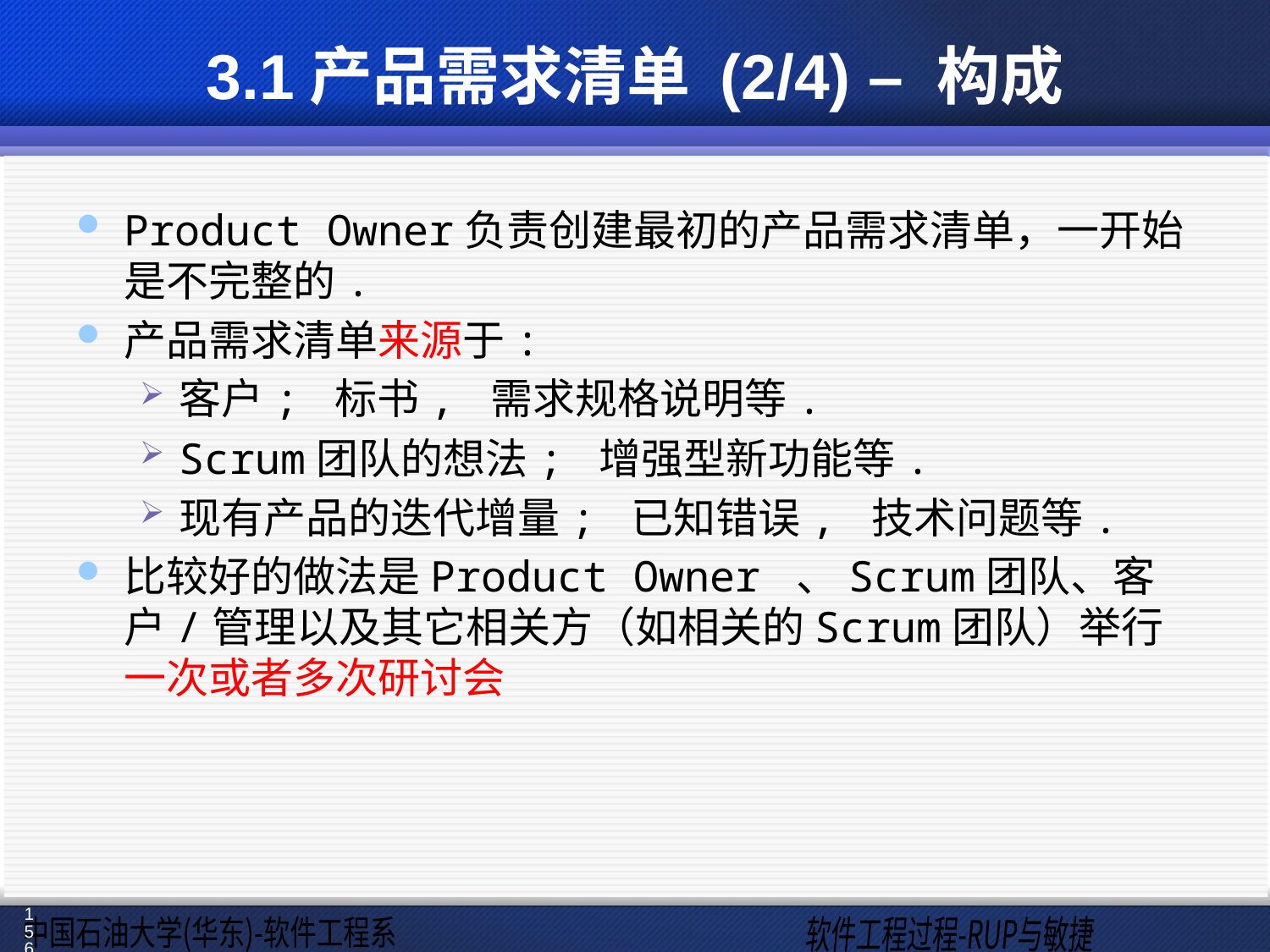

# 3.1产品需求清单 (2/4) – 构成
Product Owner负责创建最初的产品需求清单，一开始是不完整的.
产品需求清单来源于:
客户; 标书, 需求规格说明等.
Scrum团队的想法; 增强型新功能等.
现有产品的迭代增量; 已知错误, 技术问题等.
比较好的做法是Product Owner 、Scrum团队、客户/管理以及其它相关方（如相关的Scrum团队）举行一次或者多次研讨会
156